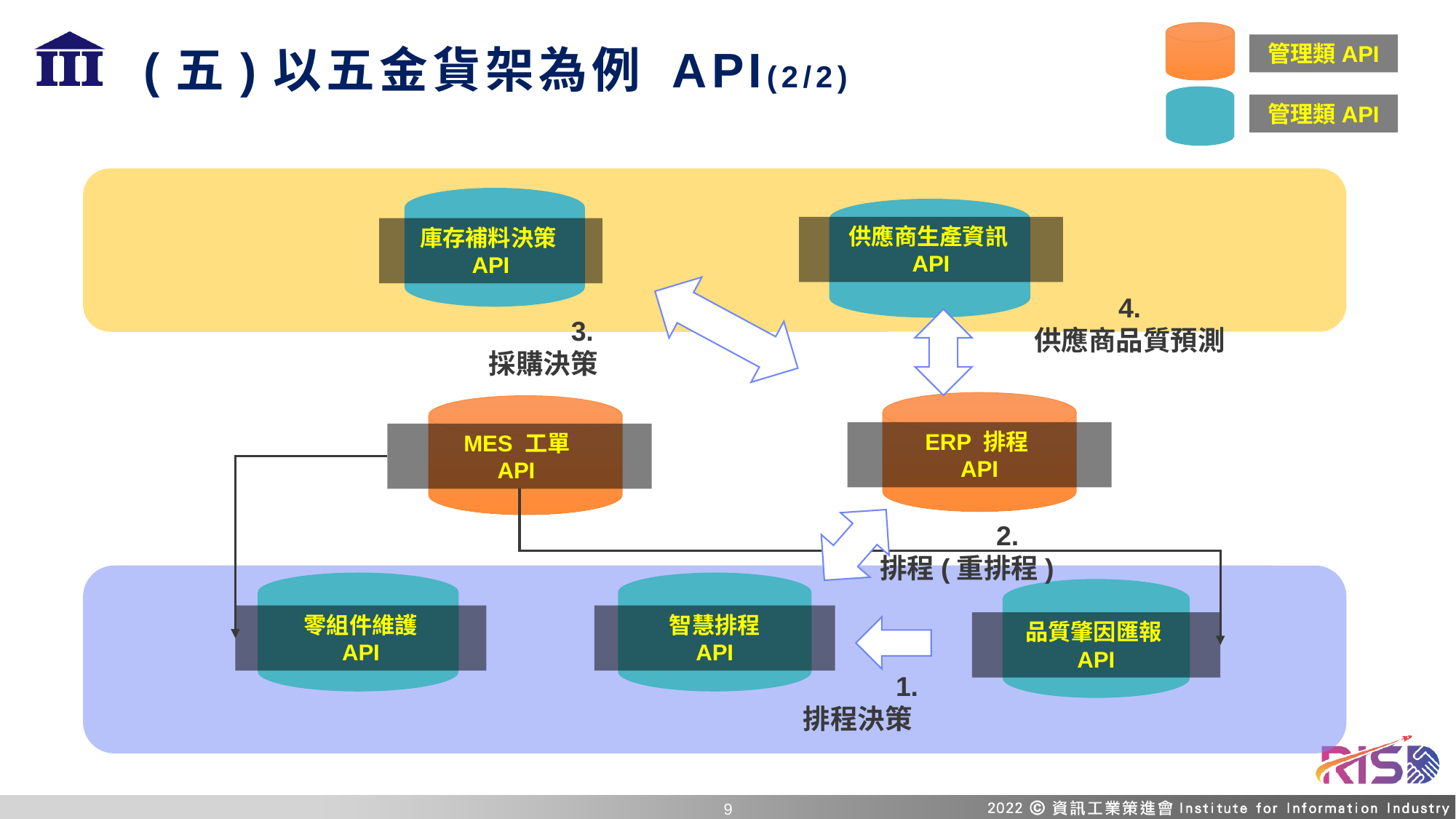

# (五)以五金貨架為例 API(2/2)

管理類API

管理類API

庫存補料決策
API

供應商生產資訊
API
4.
供應商品質預測

3.
採購決策

ERP 排程
 API

MES 工單
API
2.
排程(重排程)

智慧排程
API

零組件維護
API

品質肇因匯報
API

1.
排程決策
9